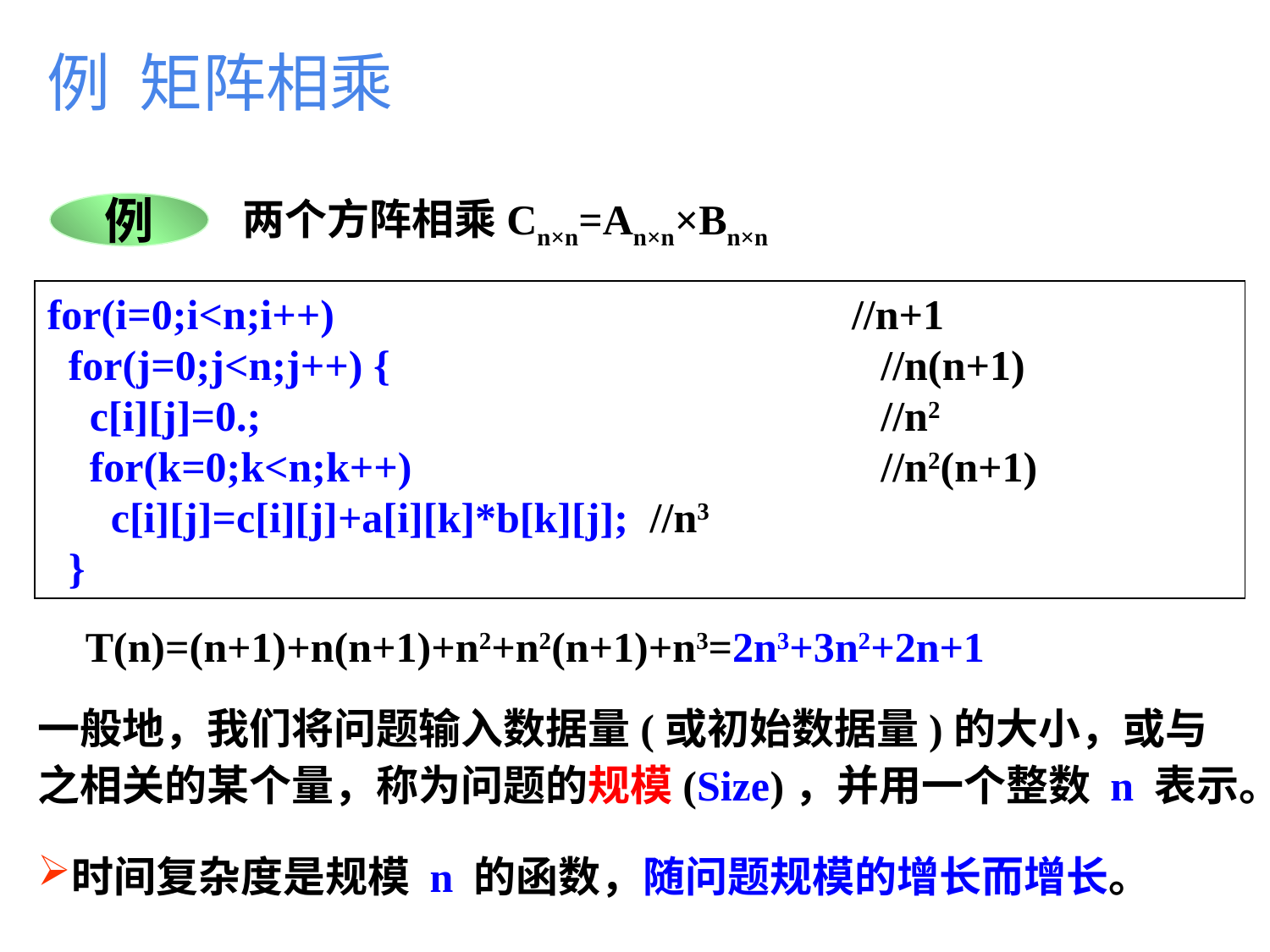

例  矩阵相乘
两个方阵相乘Cn×n=An×n×Bn×n
例
for(i=0;i<n;i++)				    //n+1
  for(j=0;j<n;j++) {			　　　　  //n(n+1)
    c[i][j]=0.;				　　　　  //n2
    for(k=0;k<n;k++)			　　　　  //n2(n+1)
      c[i][j]=c[i][j]+a[i][k]*b[k][j];  //n3
  }
T(n)=(n+1)+n(n+1)+n2+n2(n+1)+n3=2n3+3n2+2n+1
一般地，我们将问题输入数据量(或初始数据量)的大小，或与之相关的某个量，称为问题的规模(Size)，并用一个整数 n 表示。
时间复杂度是规模 n 的函数，随问题规模的增长而增长。